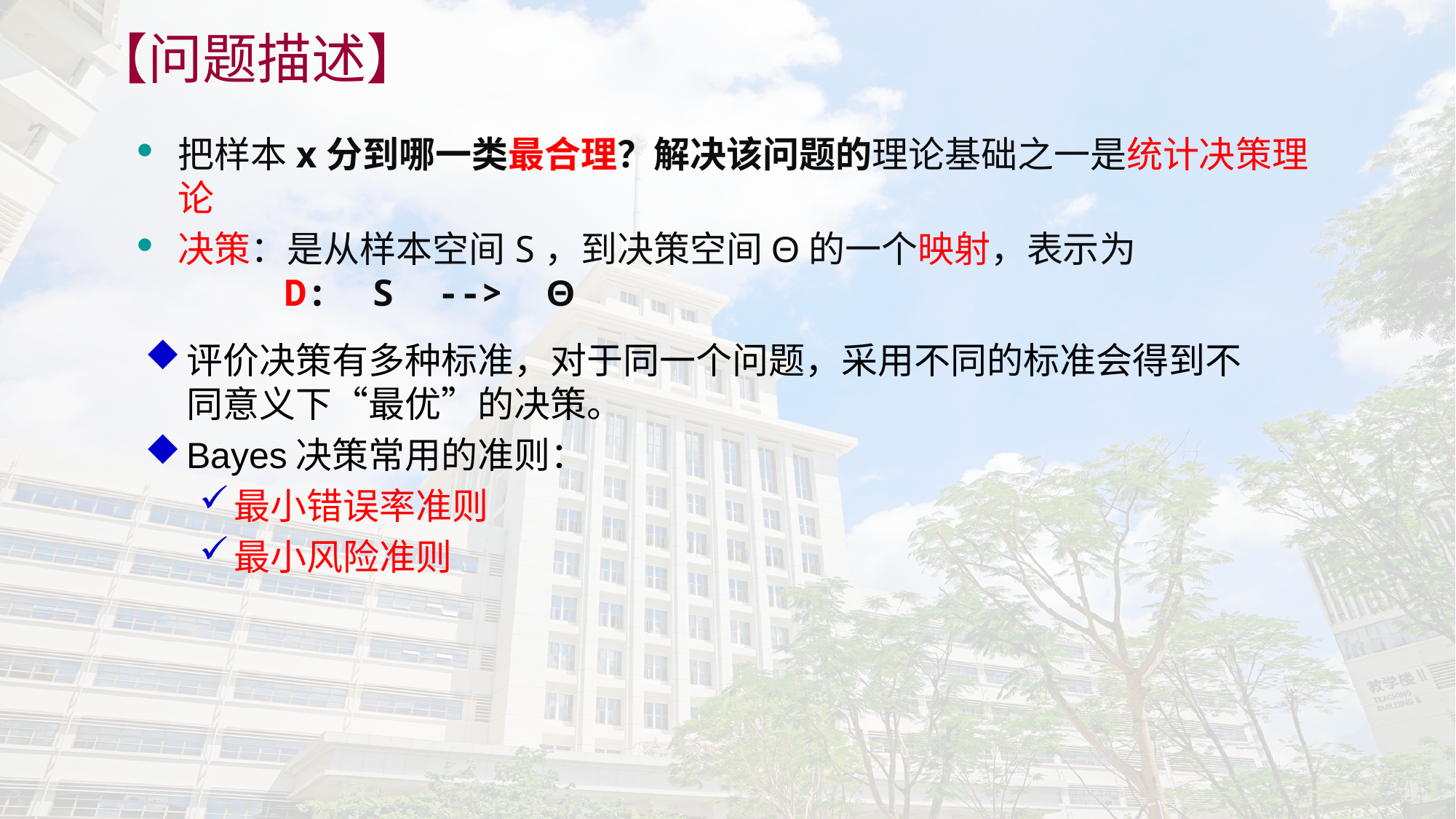

【问题描述】
把样本x分到哪一类最合理？解决该问题的理论基础之一是统计决策理论
决策：是从样本空间S，到决策空间Θ的一个映射，表示为
            D:  S  -->  Θ
评价决策有多种标准，对于同一个问题，采用不同的标准会得到不同意义下“最优”的决策。
Bayes决策常用的准则：
最小错误率准则
最小风险准则